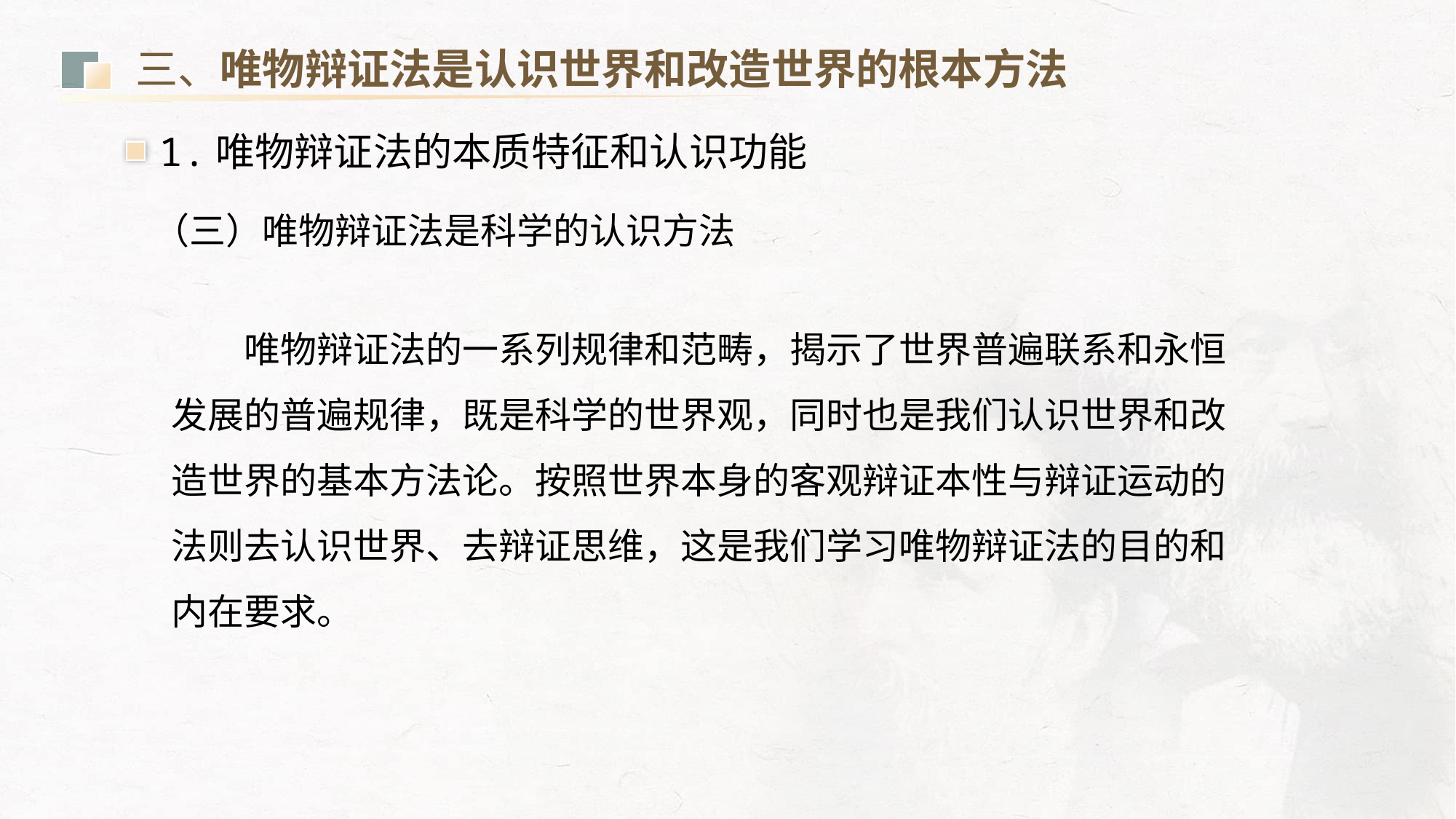

三、唯物辩证法是认识世界和改造世界的根本方法

1.唯物辩证法的本质特征和认识功能

（三）唯物辩证法是科学的认识方法
唯物辩证法的一系列规律和范畴，揭示了世界普遍联系和永恒发展的普遍规律，既是科学的世界观，同时也是我们认识世界和改造世界的基本方法论。按照世界本身的客观辩证本性与辩证运动的法则去认识世界、去辩证思维，这是我们学习唯物辩证法的目的和内在要求。